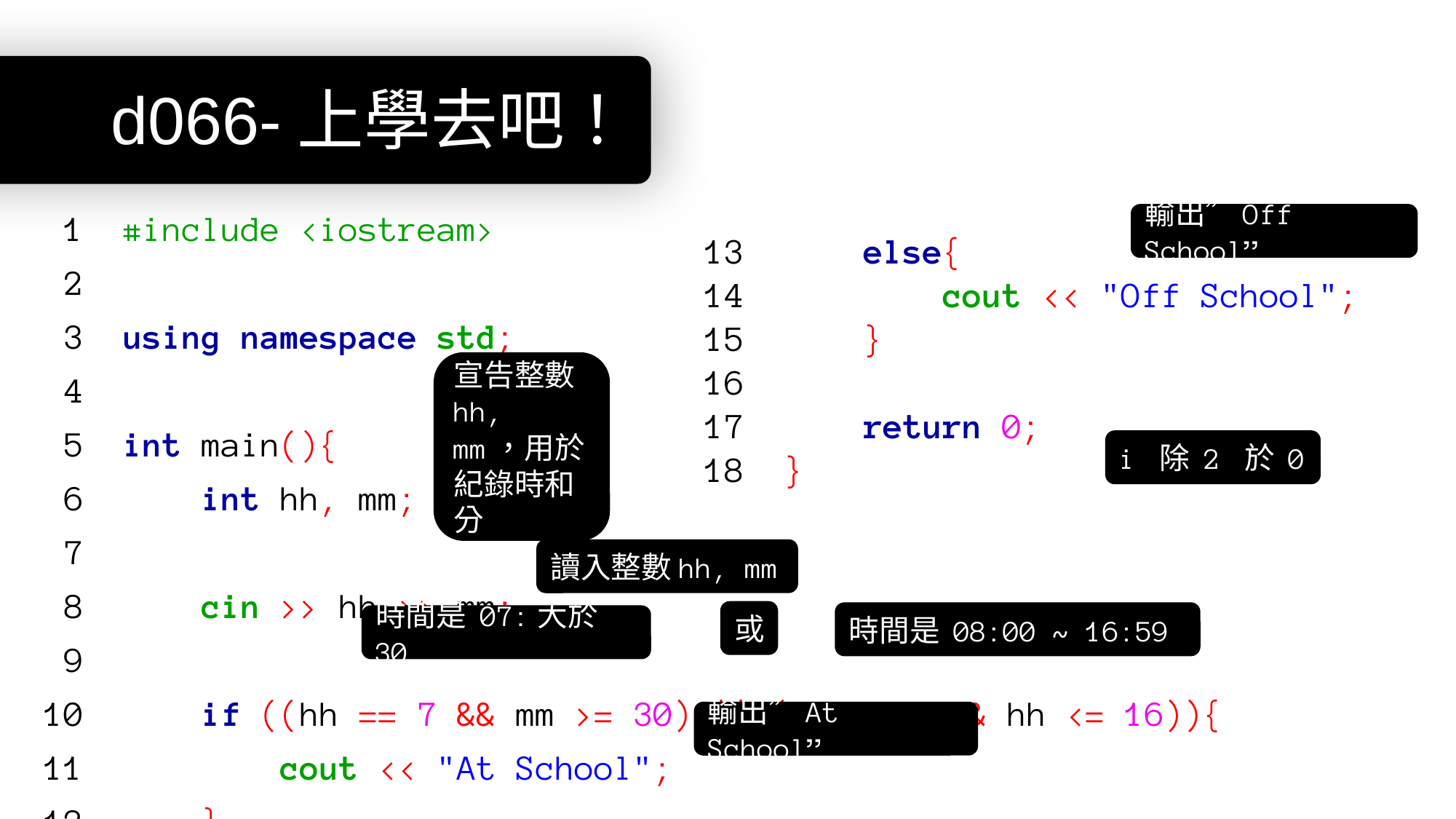

# d066-上學去吧！

 1  #include <iostream>
 2
 3  using namespace std;
 4
 5  int main(){
 6      int hh, mm;
 7
 8      cin >> hh >> mm;
 9
10      if ((hh == 7 && mm >= 30) || (8 <= hh && hh <= 16)){
11          cout << "At School";
12      }

輸出”Off School”
13      else{
14          cout << "Off School";
15      }
16
17      return 0;
18  }
宣告整數hh, mm，用於紀錄時和分
i 除 2 於 0
讀入整數hh, mm
或
時間是 08:00 ~ 16:59
時間是 07:大於30
輸出”At School”